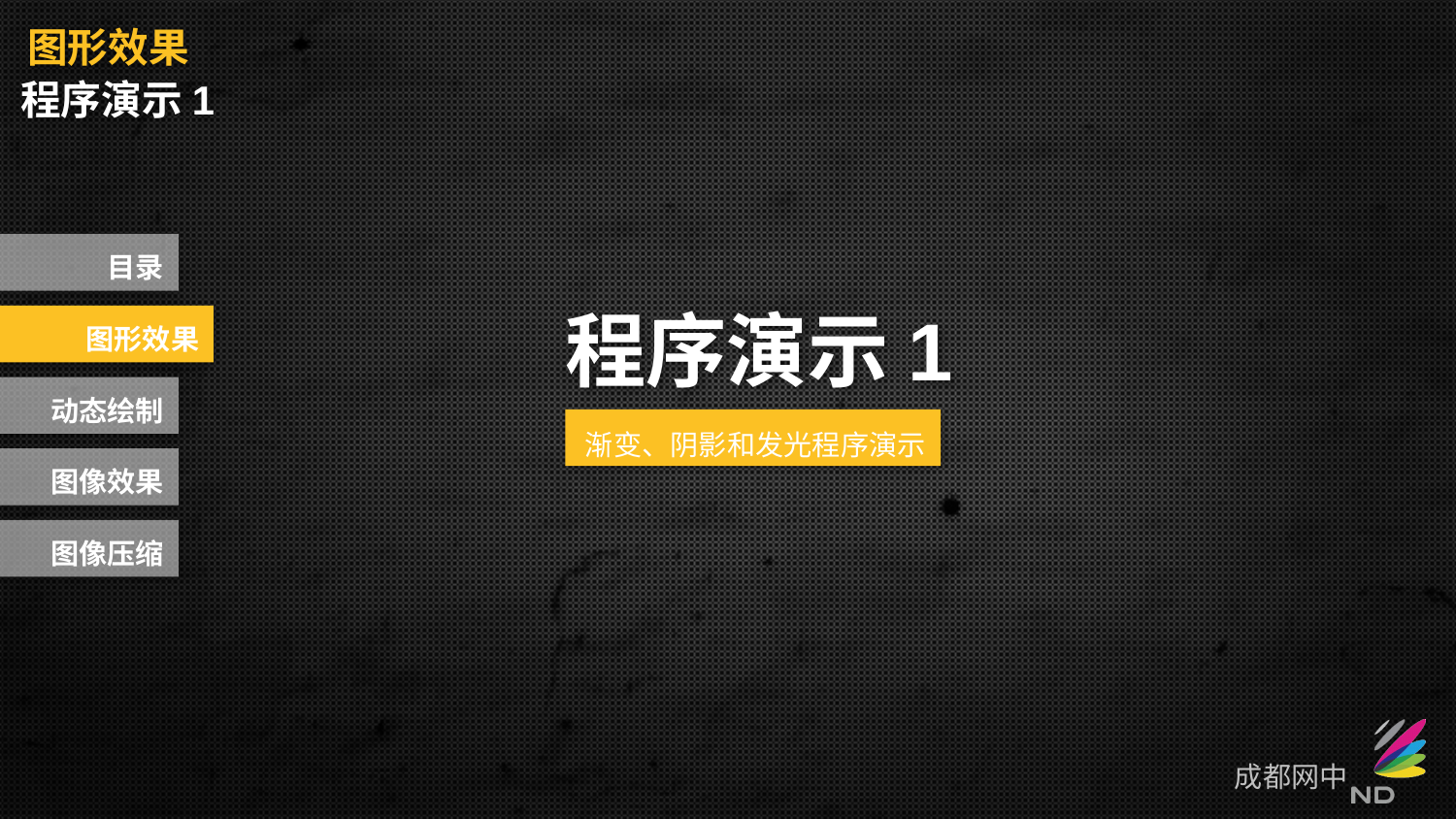

图形效果
程序演示1

目录
程序演示1

图形效果

动态绘制

渐变、阴影和发光程序演示

图像效果

图像压缩